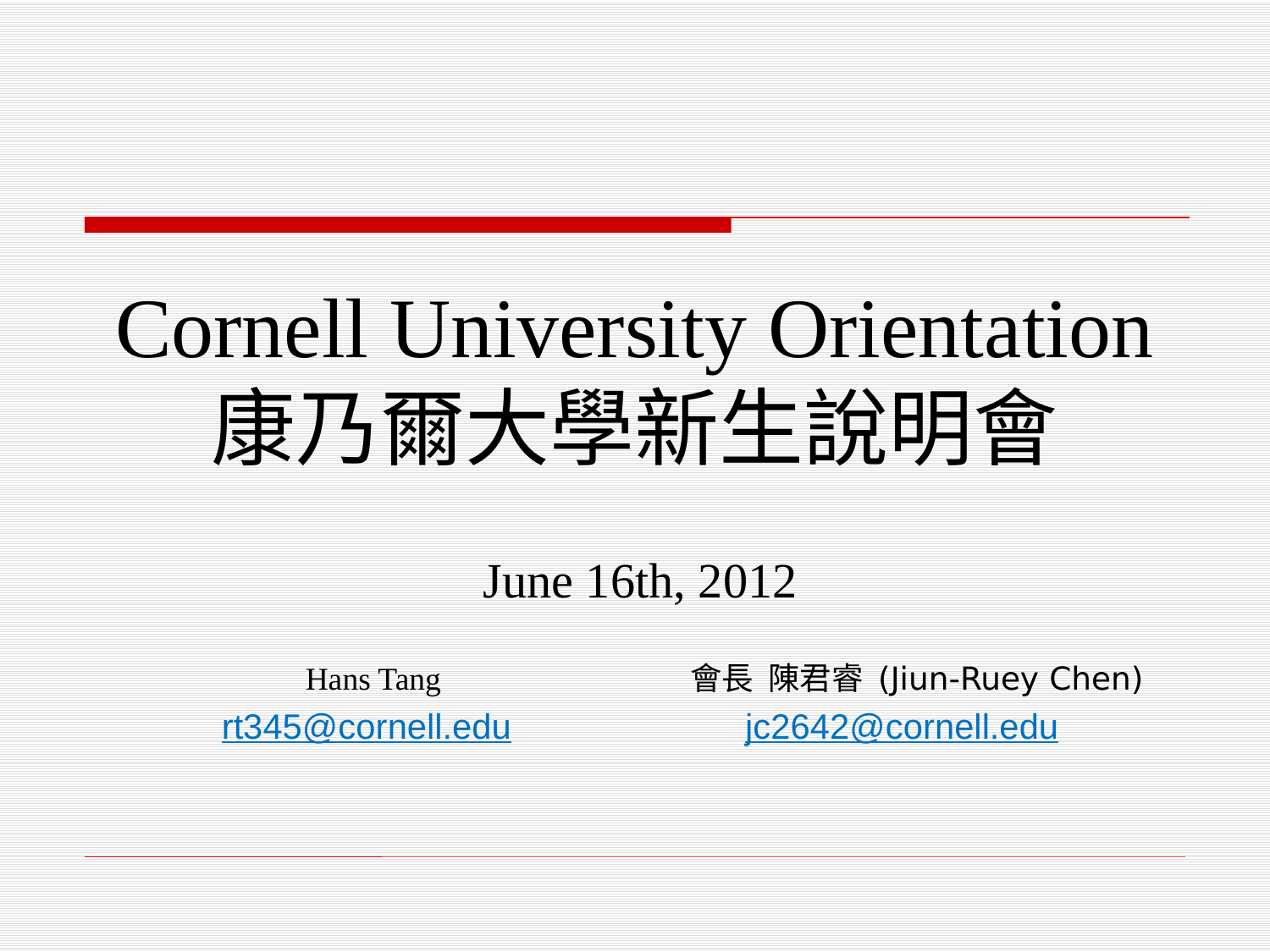

Cornell University Orientation
康乃爾大學新生說明會
June 16th, 2012

                     Hans Tang                              會長  陳君睿 (Jiun-Ruey Chen)
rt345@cornell.edu                        jc2642@cornell.edu